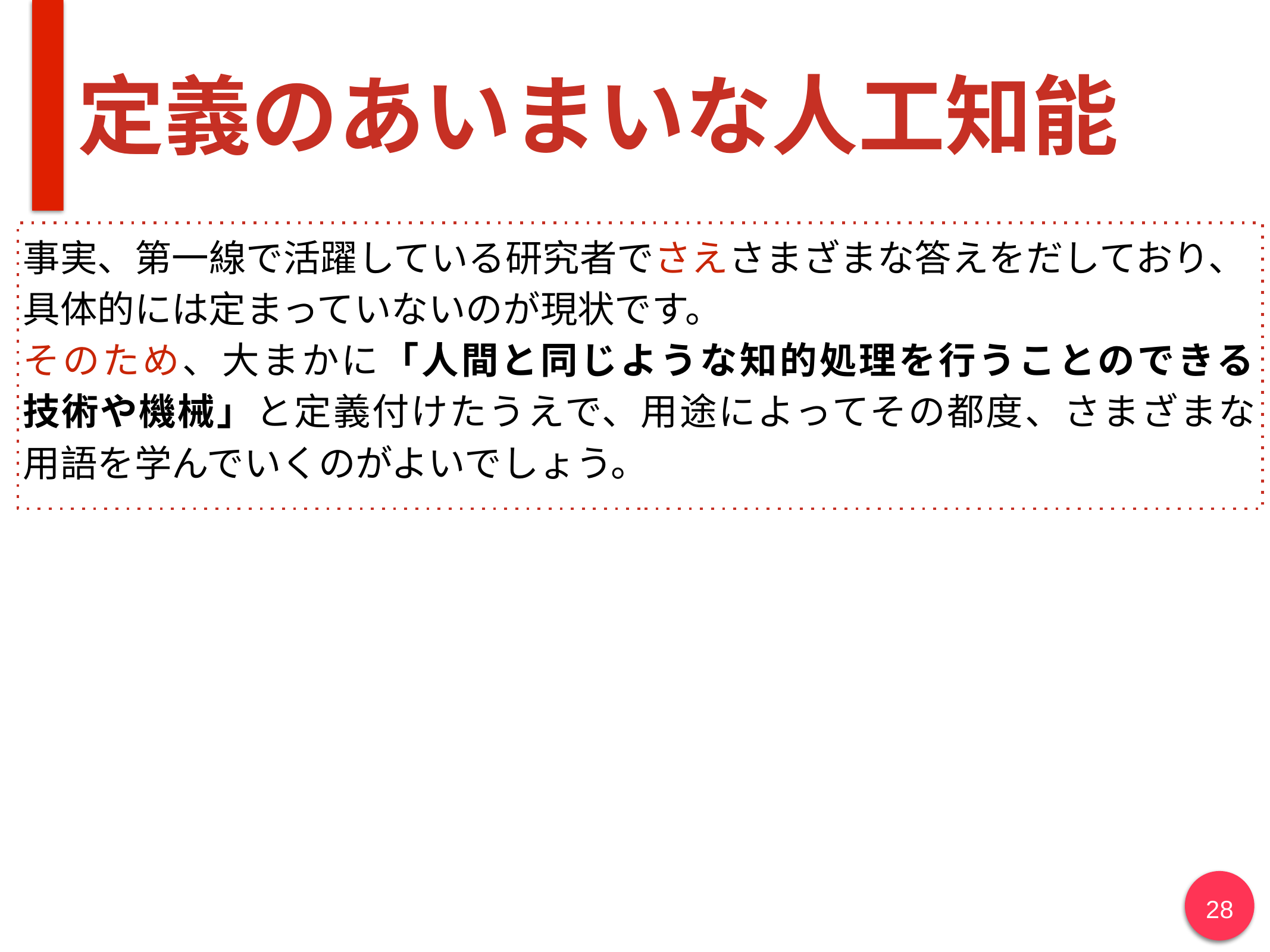

# 定義のあいまいな人工知能
事実、第一線で活躍している研究者でさえさまざまな答えをだしており、具体的には定まっていないのが現状です。
そのため、大まかに「人間と同じような知的処理を行うことのできる
技術や機械」と定義付けたうえで、用途によってその都度、さまざまな
用語を学んでいくのがよいでしょう。

28